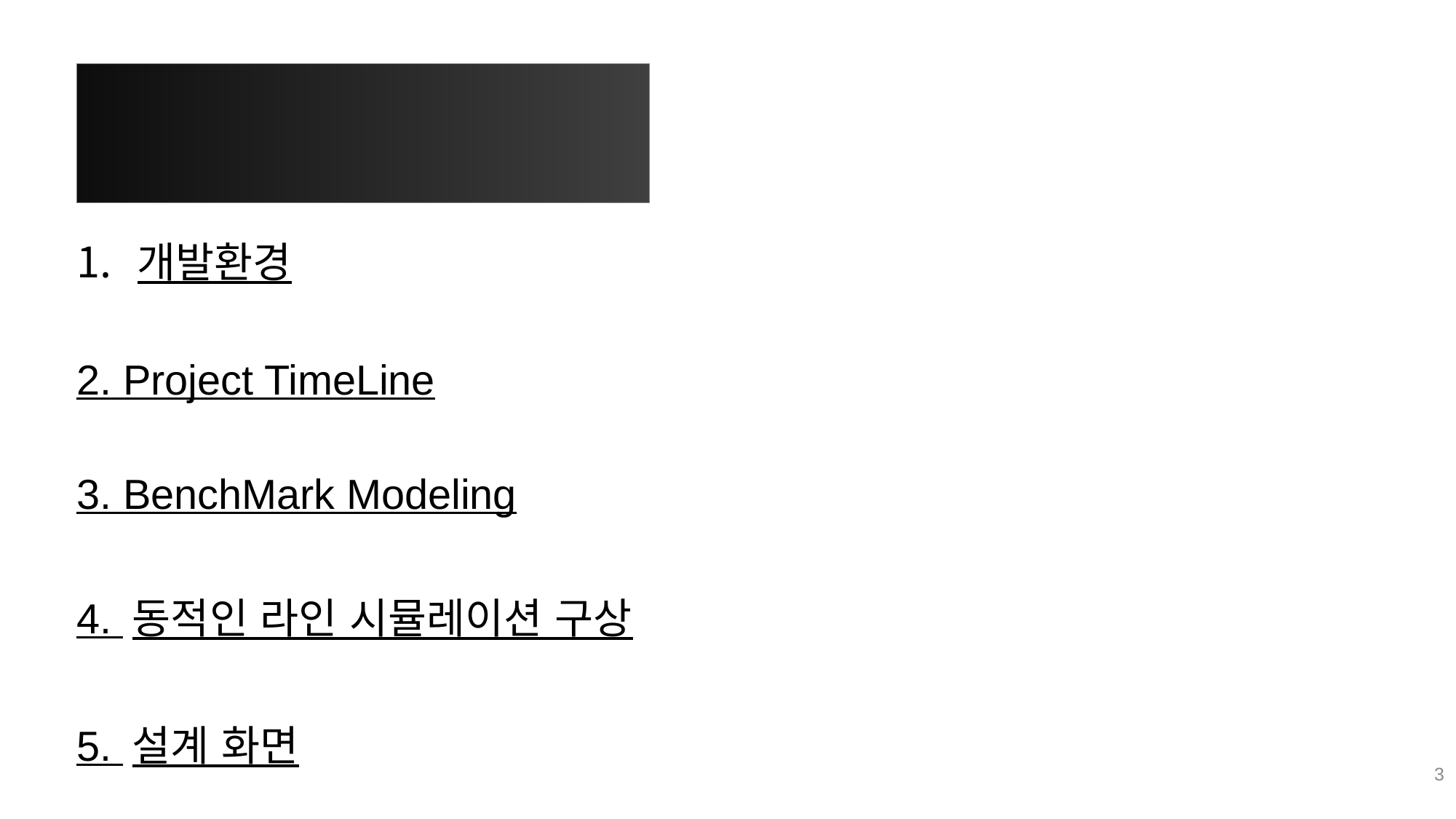

# Project schedule
개발환경

2. Project TimeLine

3. BenchMark Modeling

4. 동적인 라인 시뮬레이션 구상

5. 설계 화면

3